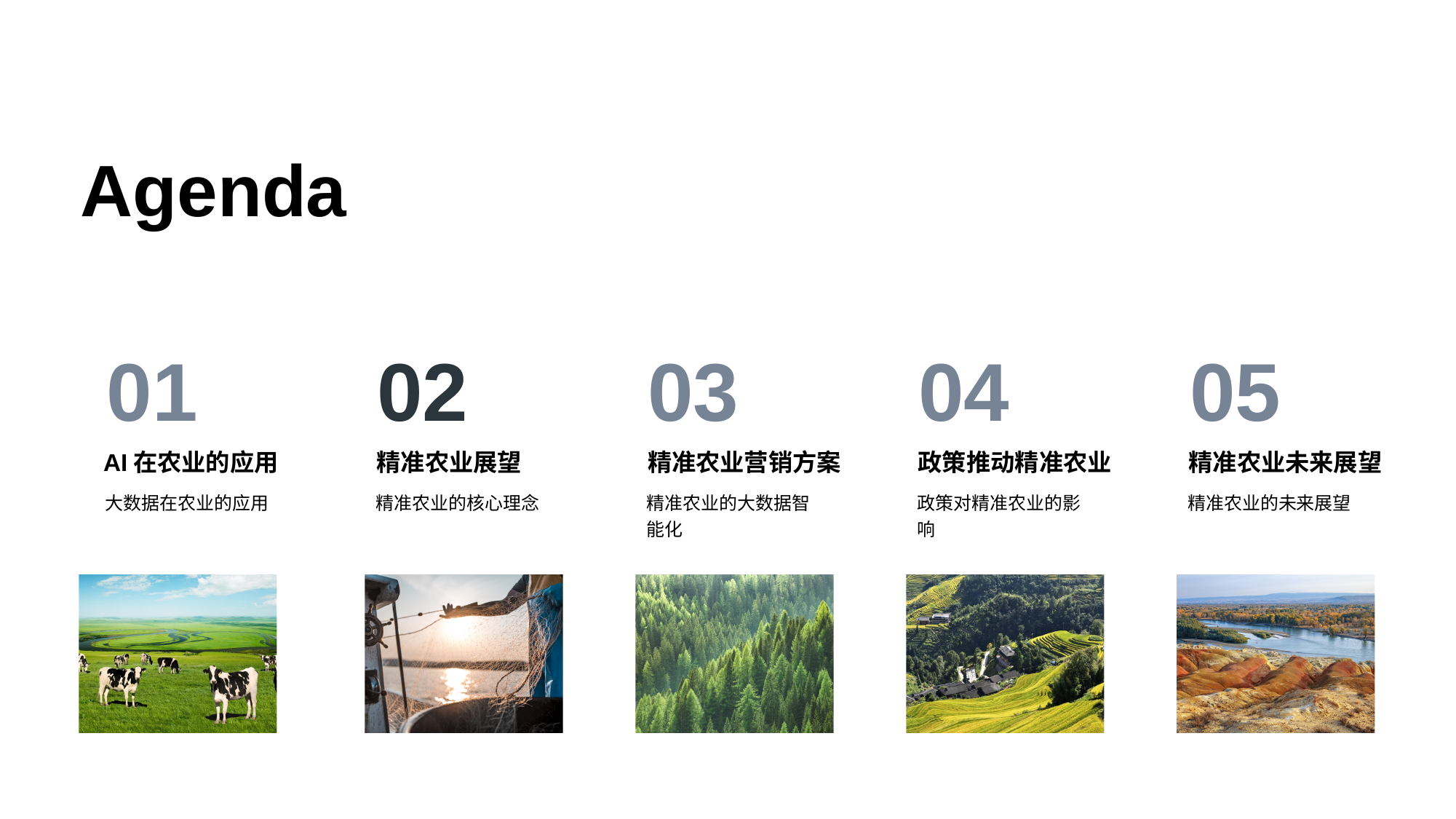

Agenda
01
AI在农业的应用
大数据在农业的应用

02
精准农业展望
精准农业的核心理念

03
精准农业营销方案
精准农业的大数据智能化

04
政策推动精准农业
政策对精准农业的影响

05
精准农业未来展望
精准农业的未来展望